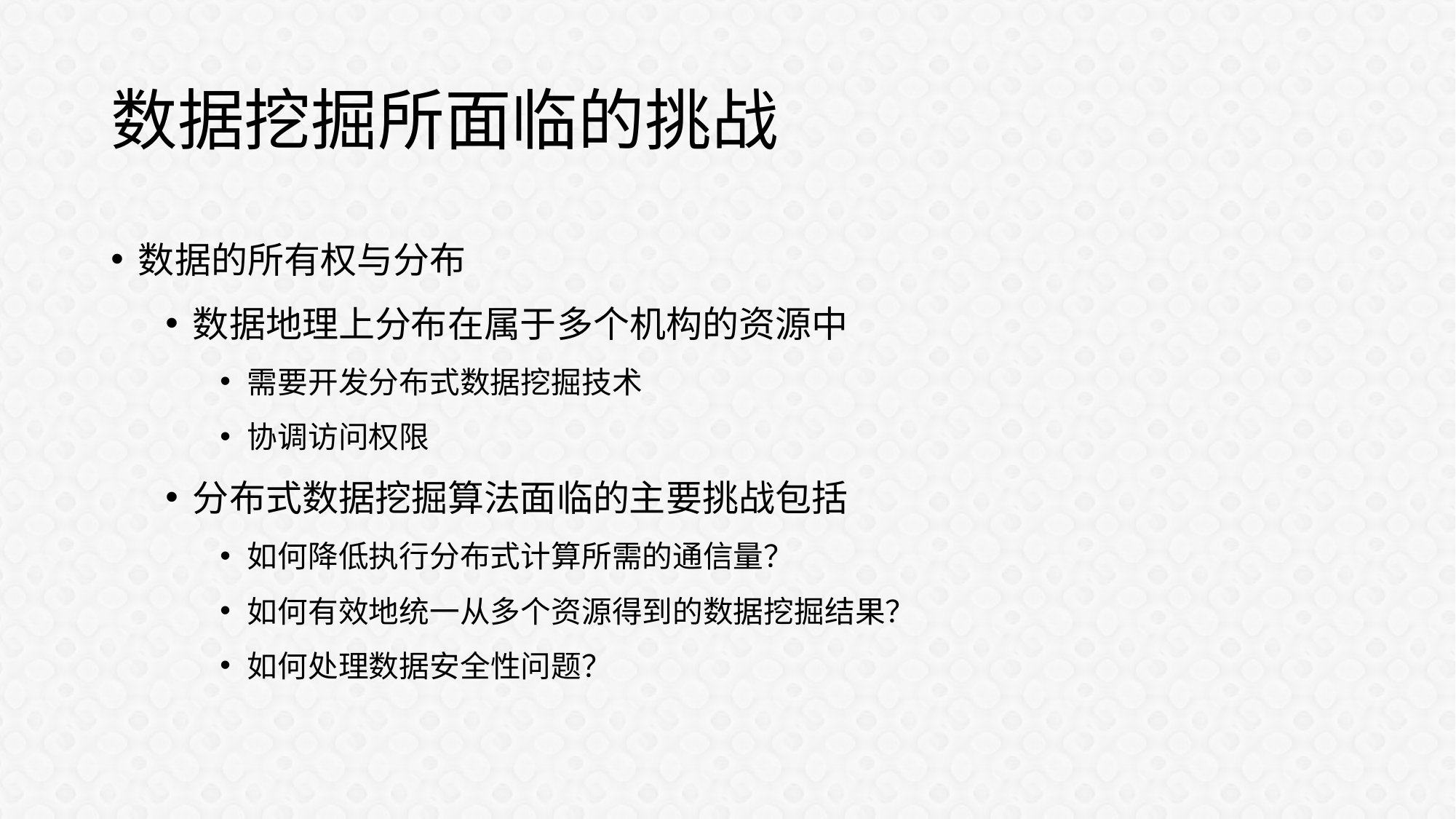

# 数据挖掘所面临的挑战
数据的所有权与分布
数据地理上分布在属于多个机构的资源中
需要开发分布式数据挖掘技术
协调访问权限
分布式数据挖掘算法面临的主要挑战包括
如何降低执行分布式计算所需的通信量？
如何有效地统一从多个资源得到的数据挖掘结果？
如何处理数据安全性问题？
84